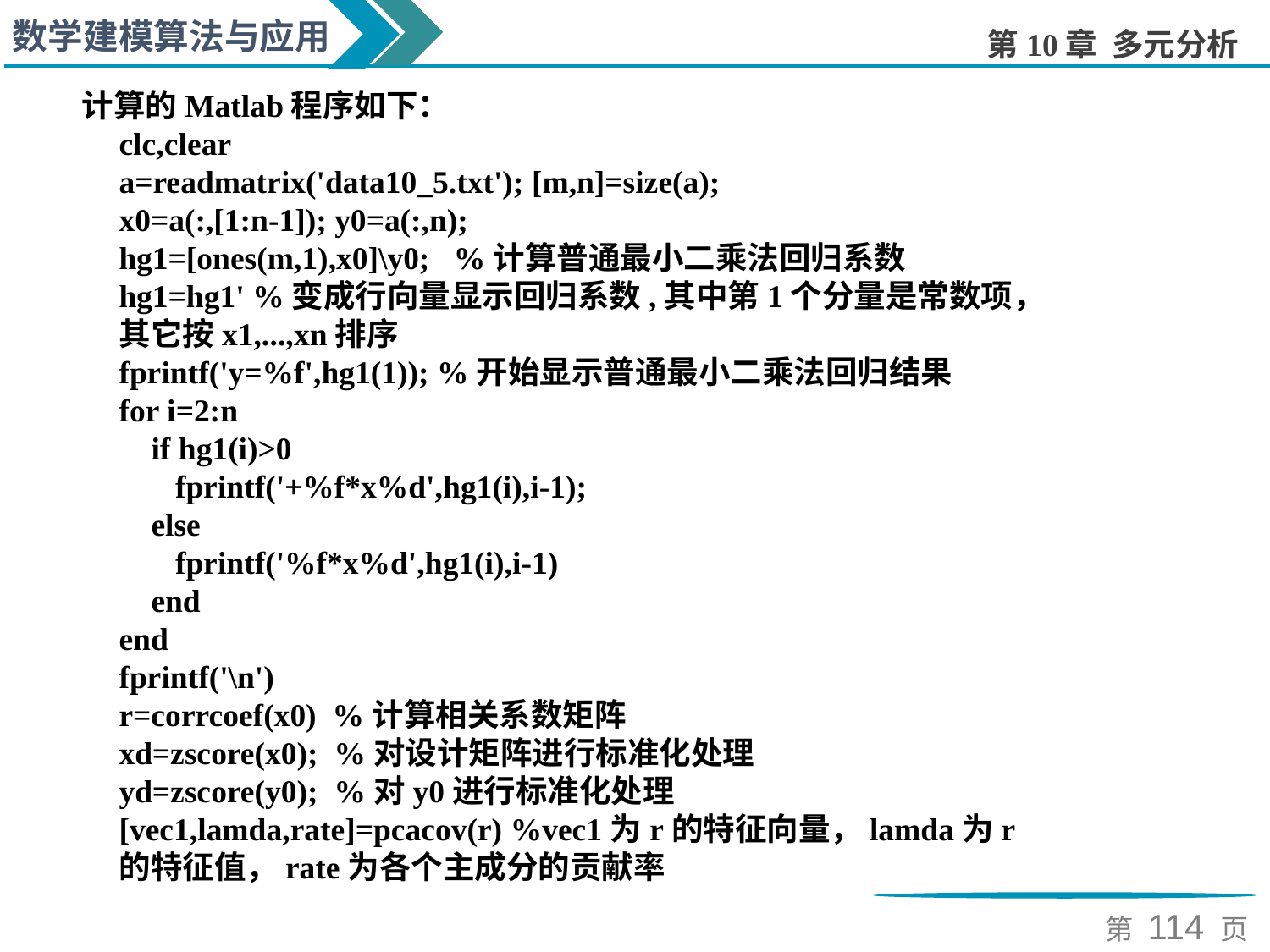

计算的Matlab程序如下：
clc,clear
a=readmatrix('data10_5.txt'); [m,n]=size(a);
x0=a(:,[1:n-1]); y0=a(:,n);
hg1=[ones(m,1),x0]\y0;   %计算普通最小二乘法回归系数
hg1=hg1' %变成行向量显示回归系数,其中第1个分量是常数项，其它按x1,...,xn排序
fprintf('y=%f',hg1(1)); %开始显示普通最小二乘法回归结果
for i=2:n
    if hg1(i)>0
       fprintf('+%f*x%d',hg1(i),i-1);
    else
       fprintf('%f*x%d',hg1(i),i-1)
    end
end
fprintf('\n')
r=corrcoef(x0)  %计算相关系数矩阵
xd=zscore(x0);  %对设计矩阵进行标准化处理
yd=zscore(y0);  %对y0进行标准化处理
[vec1,lamda,rate]=pcacov(r) %vec1为r的特征向量，lamda为r的特征值，rate为各个主成分的贡献率